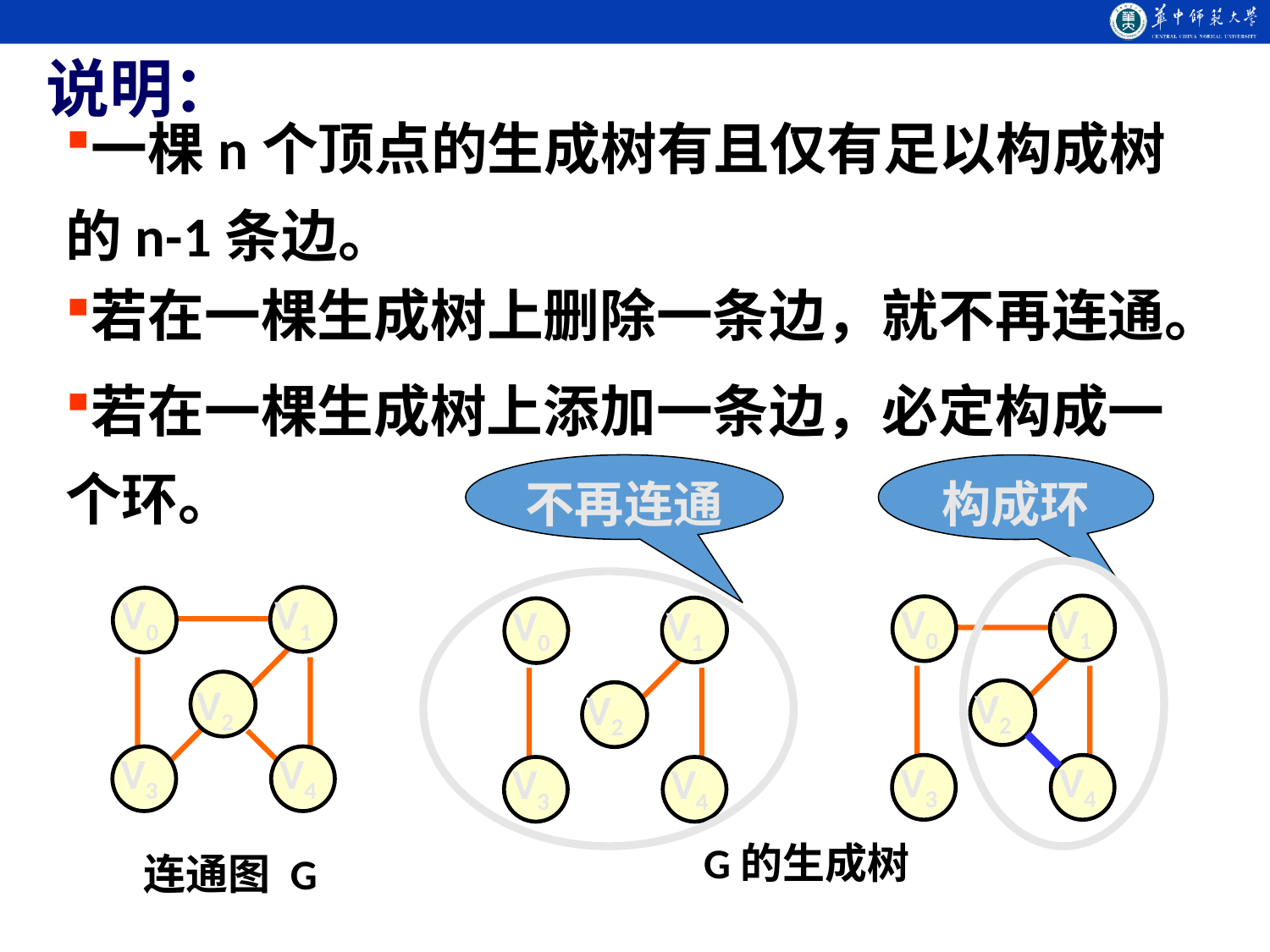

说明：
一棵n个顶点的生成树有且仅有足以构成树的n-1条边。
若在一棵生成树上删除一条边，就不再连通。
若在一棵生成树上添加一条边，必定构成一个环。
不再连通
构成环

 V0
 V1

 V2

 V3
 V4

连通图 G
 V0
 V1

 V2

 V3
 V4

G的生成树
 V0
 V1

 V2

 V3
 V4